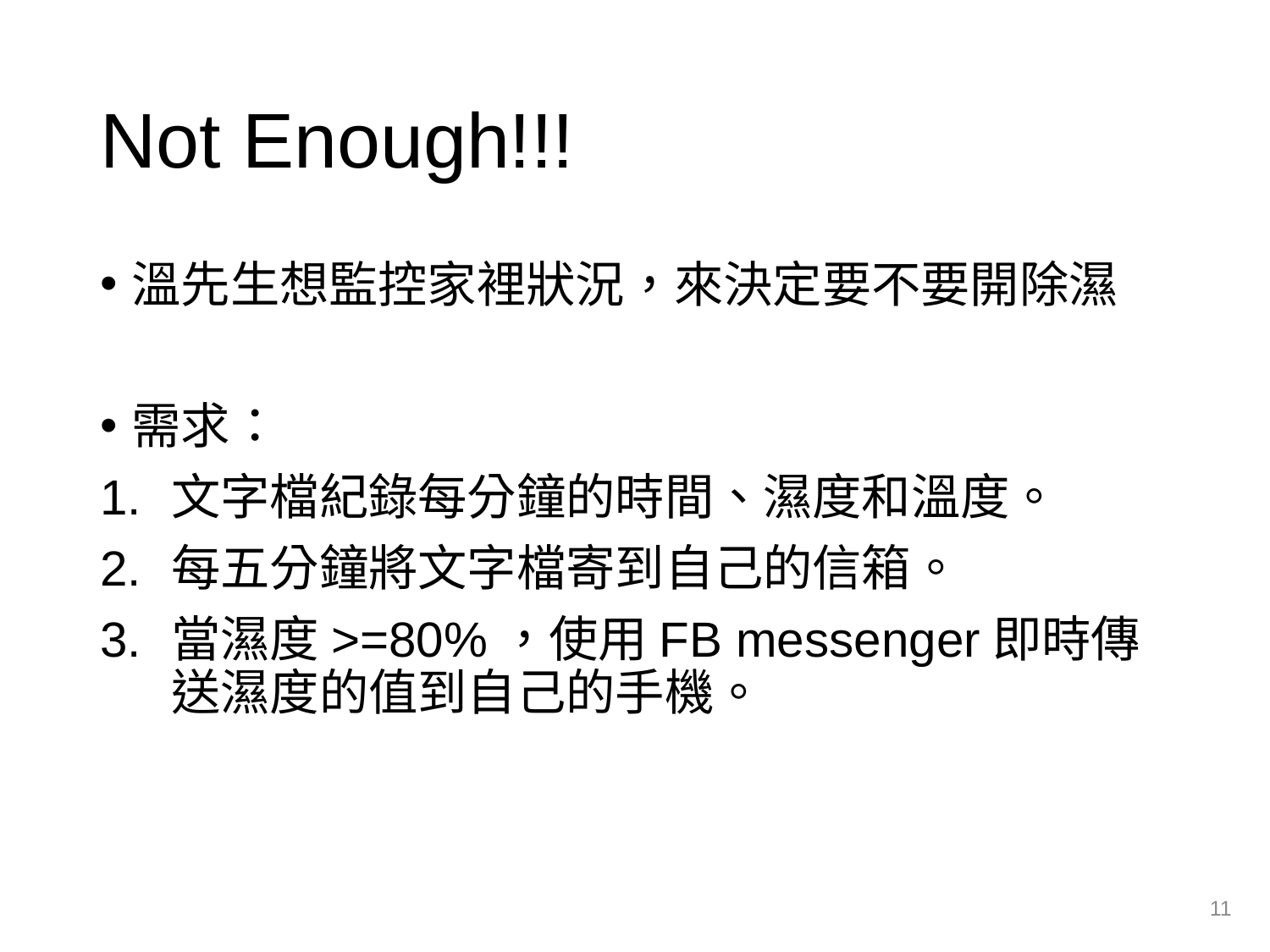

# Not Enough!!!
溫先生想監控家裡狀況，來決定要不要開除濕

需求：
文字檔紀錄每分鐘的時間、濕度和溫度。
每五分鐘將文字檔寄到自己的信箱。
當濕度>=80%，使用FB messenger即時傳送濕度的值到自己的手機。
11